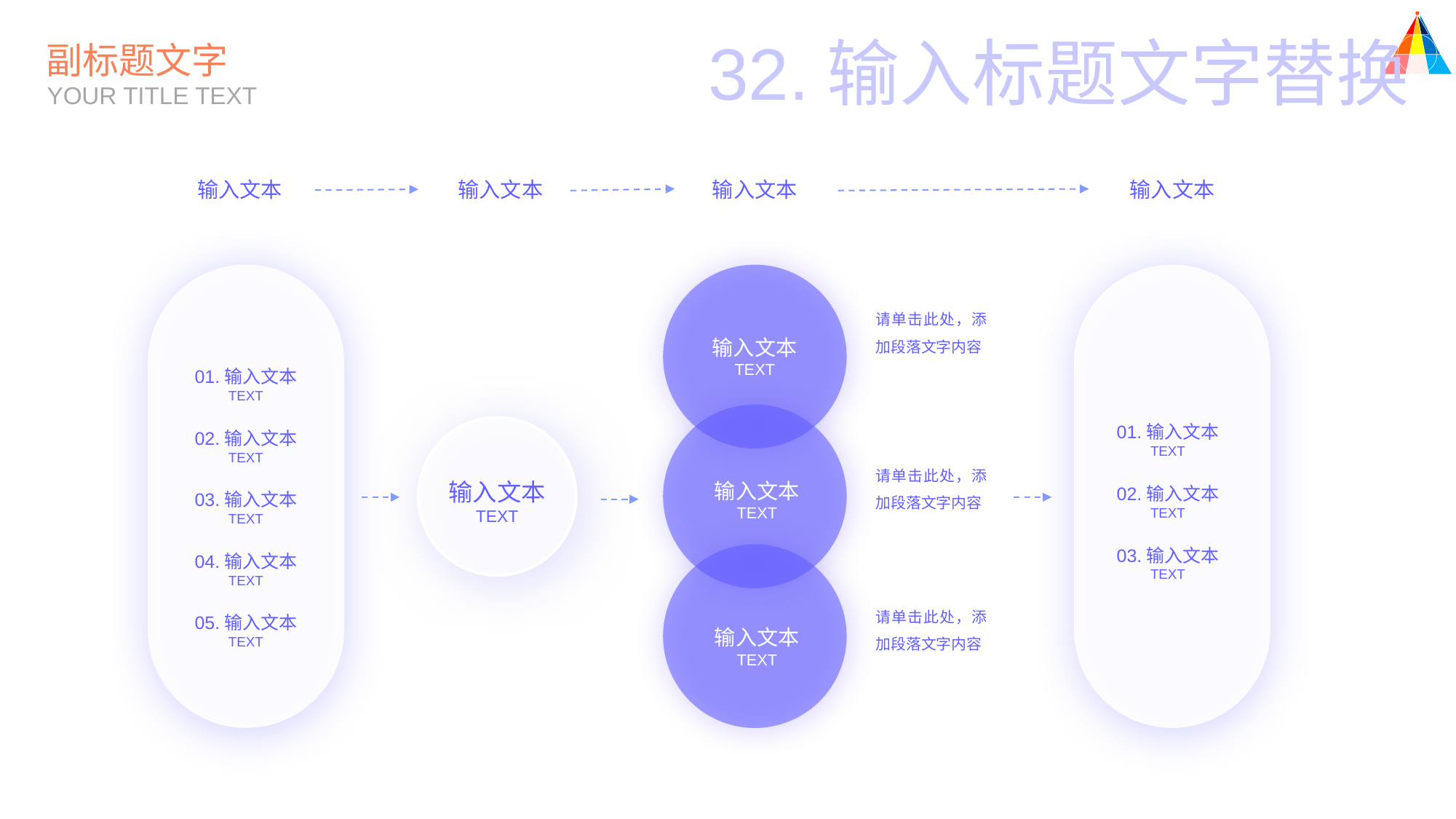

32.输入标题文字替换
副标题文字
YOUR TITLE TEXT
输入文本
输入文本
输入文本
输入文本

请单击此处，添加段落文字内容
输入文本
TEXT
01.输入文本
TEXT

01.输入文本
TEXT

输入文本
TEXT
02.输入文本
TEXT
请单击此处，添加段落文字内容
输入文本
TEXT
02.输入文本
TEXT
03.输入文本
TEXT
03.输入文本
TEXT

04.输入文本
TEXT
请单击此处，添加段落文字内容
05.输入文本
TEXT
输入文本
TEXT